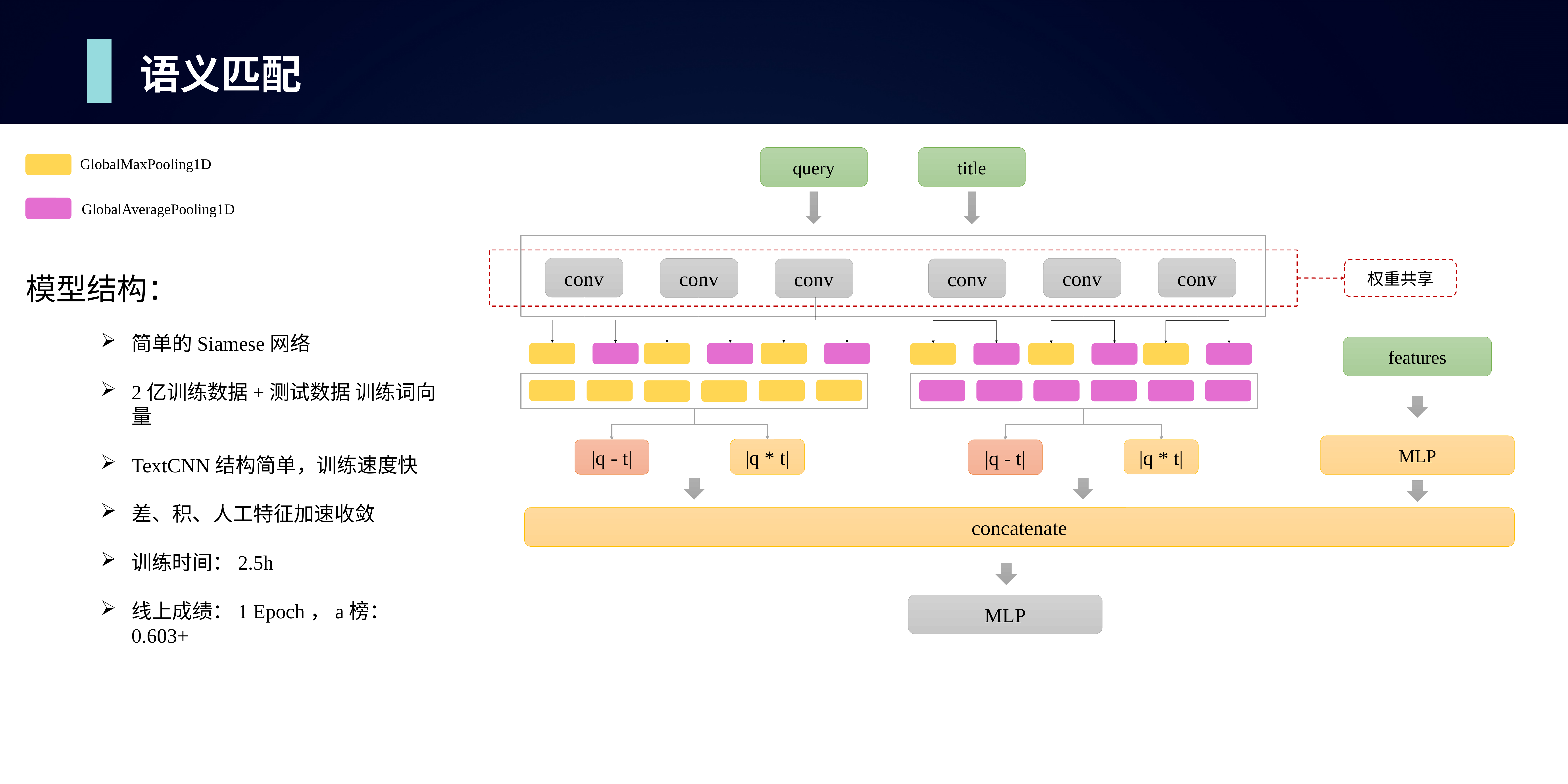

语义匹配
query
title
GlobalMaxPooling1D

GlobalAveragePooling1D

conv
conv
conv
conv
conv
conv
权重共享
模型结构：

简单的Siamese网络

2亿训练数据+测试数据 训练词向量

TextCNN结构简单，训练速度快

差、积、人工特征加速收敛

训练时间：2.5h

线上成绩：1 Epoch，a榜：0.603+
features

MLP
|q * t|
|q * t|
|q - t|
|q - t|

concatenate

MLP